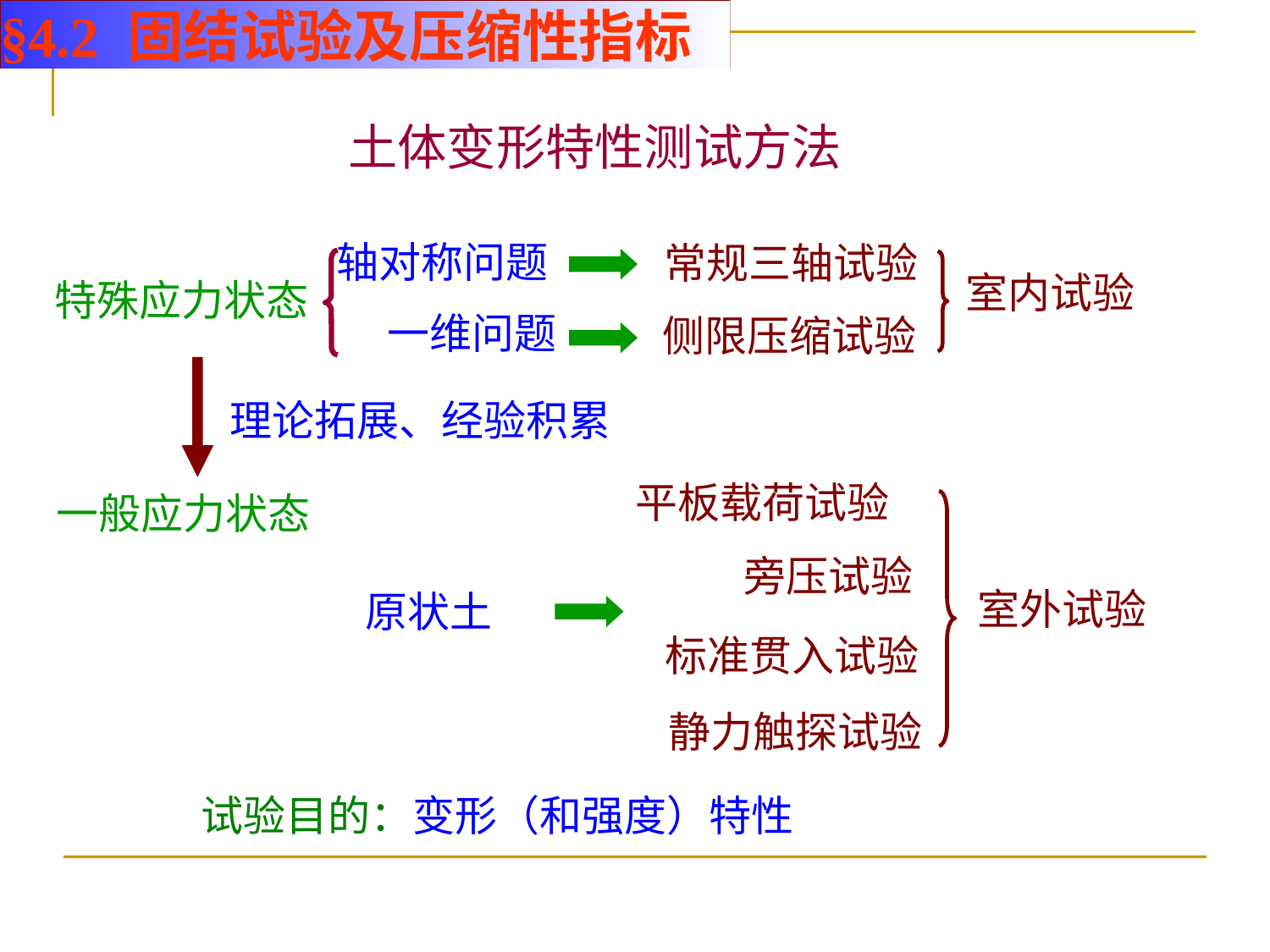

§4.2 固结试验及压缩性指标
 土体变形特性测试方法
轴对称问题
常规三轴试验

室内试验
特殊应力状态
一维问题
侧限压缩试验

理论拓展、经验积累
平板载荷试验
一般应力状态

旁压试验
室外试验
原状土

标准贯入试验
静力触探试验
试验目的：变形（和强度）特性
10